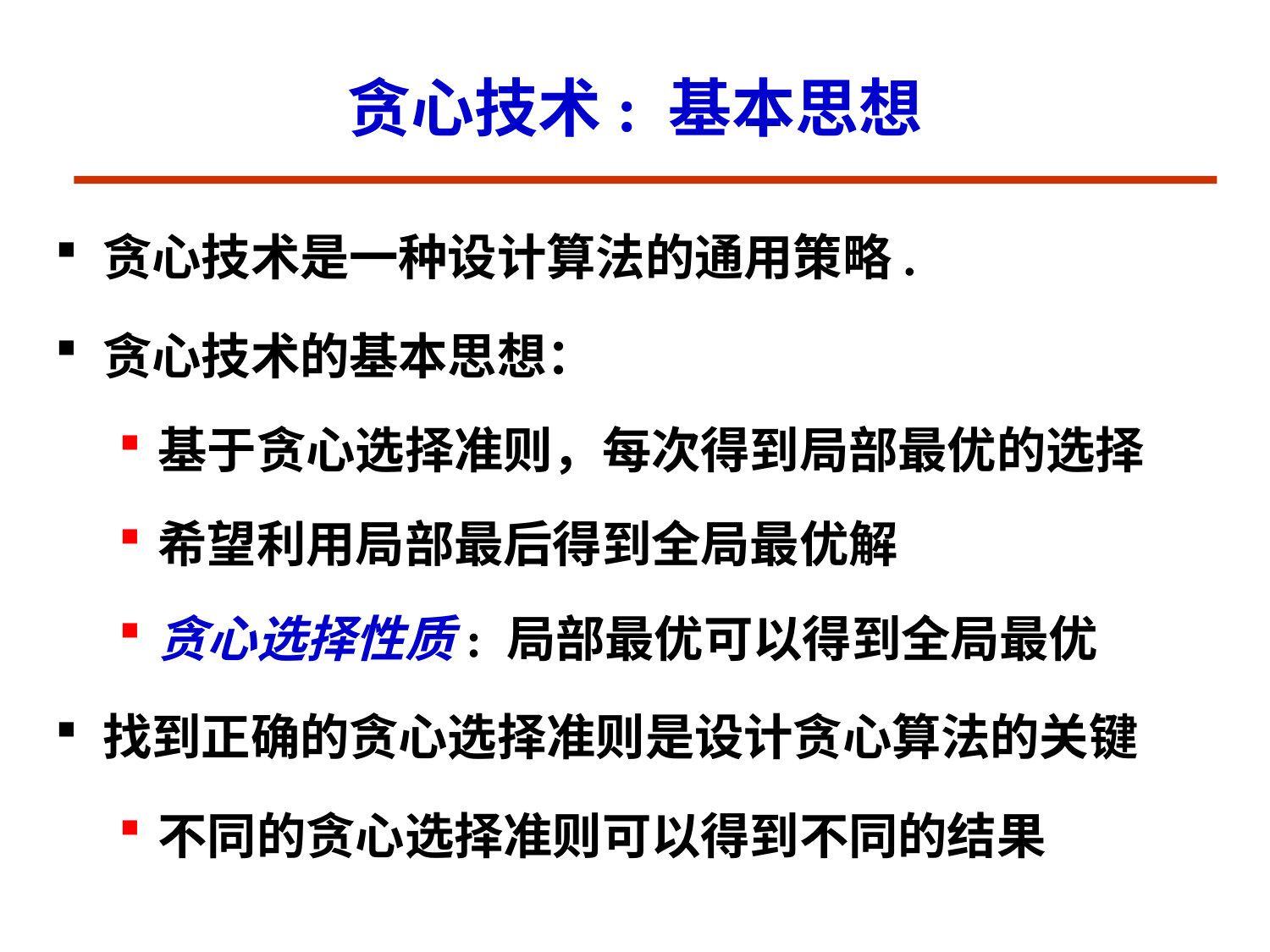

# 贪心技术: 基本思想
贪心技术是一种设计算法的通用策略.
贪心技术的基本思想：
基于贪心选择准则，每次得到局部最优的选择
希望利用局部最后得到全局最优解
贪心选择性质: 局部最优可以得到全局最优
找到正确的贪心选择准则是设计贪心算法的关键
不同的贪心选择准则可以得到不同的结果